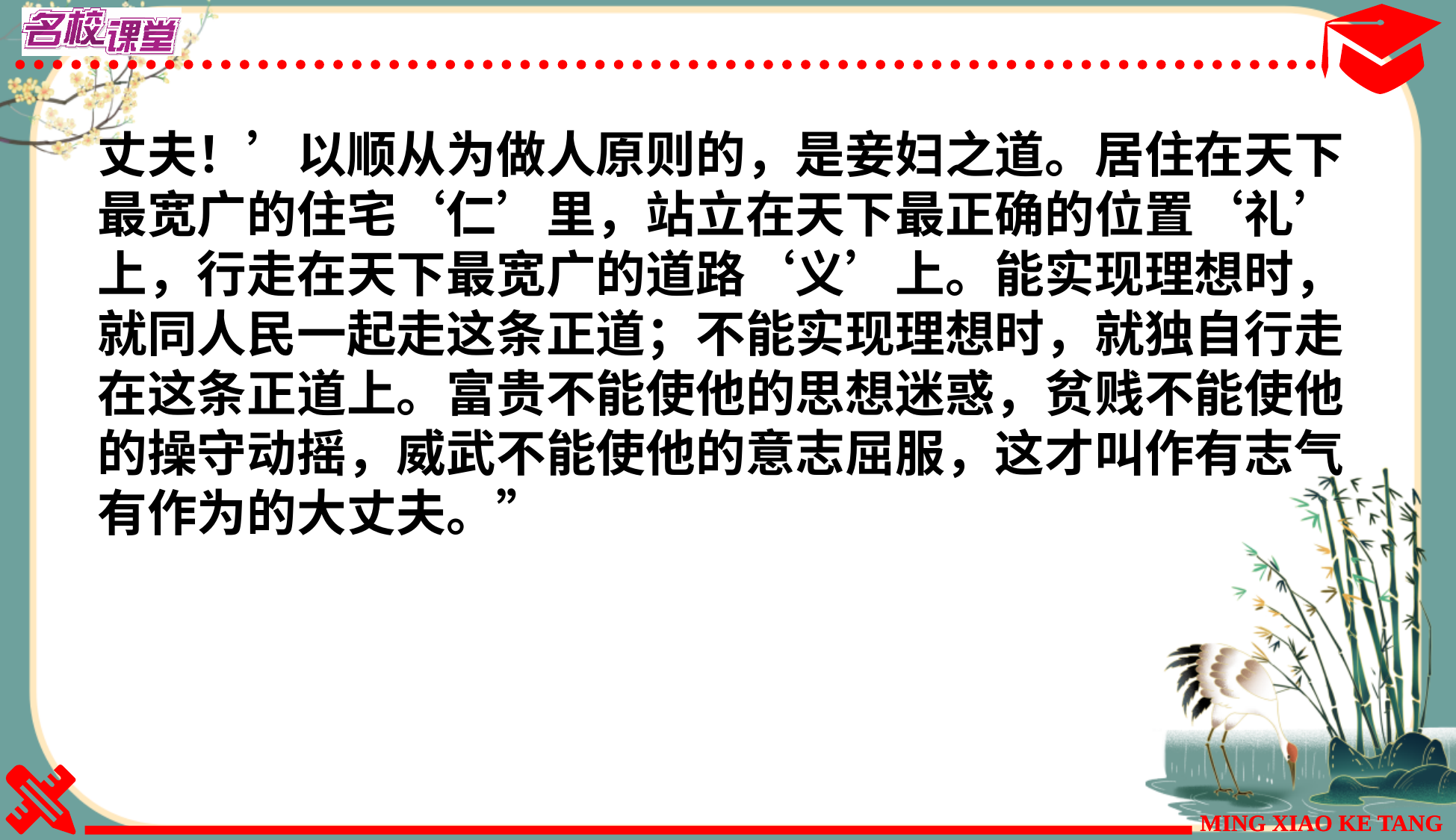

丈夫！’以顺从为做人原则的，是妾妇之道。居住在天下最宽广的住宅‘仁’里，站立在天下最正确的位置‘礼’上，行走在天下最宽广的道路‘义’上。能实现理想时，就同人民一起走这条正道；不能实现理想时，就独自行走在这条正道上。富贵不能使他的思想迷惑，贫贱不能使他的操守动摇，威武不能使他的意志屈服，这才叫作有志气有作为的大丈夫。”